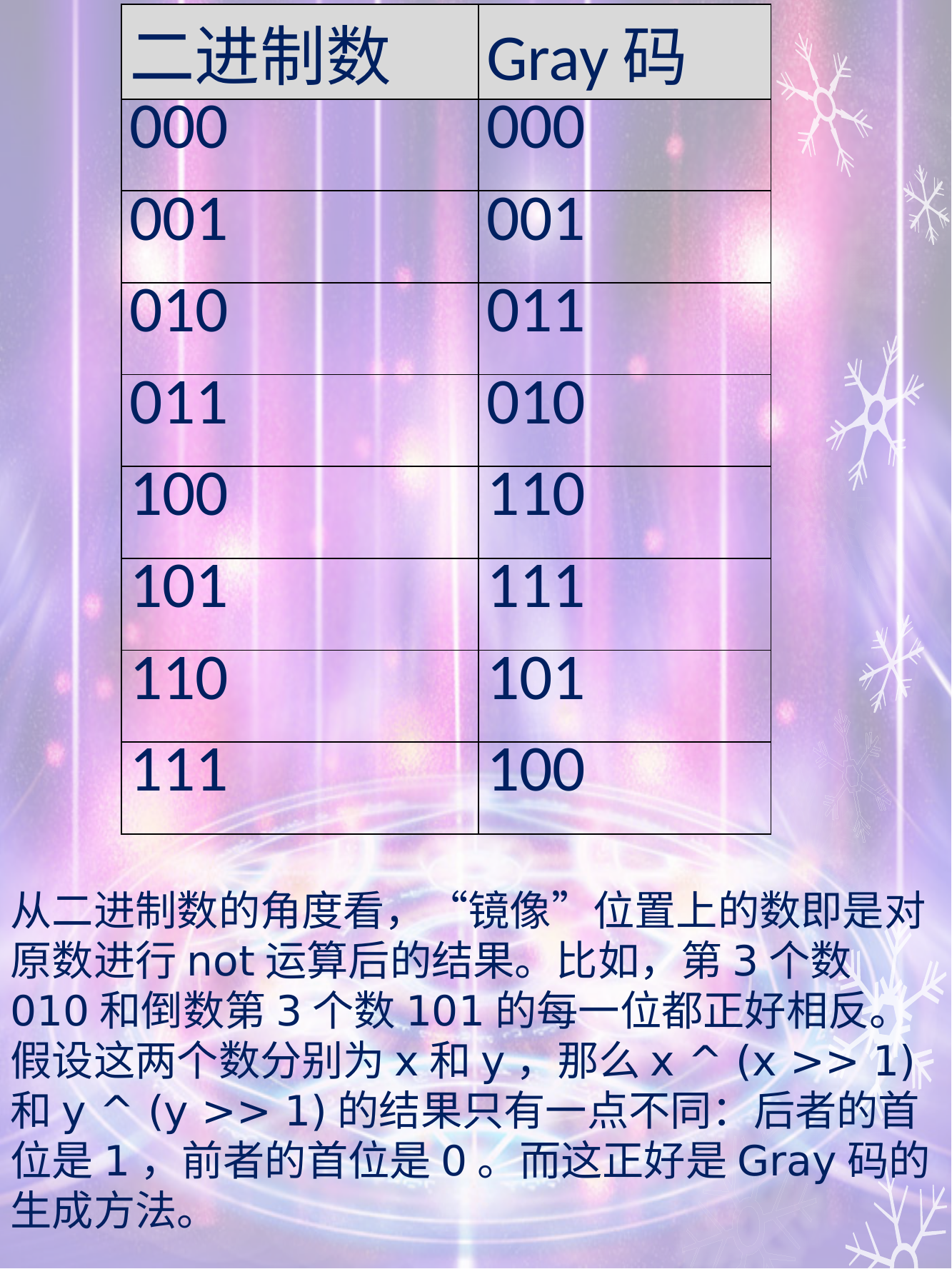

| 二进制数 | Gray码 |
| --- | --- |
| 000 | 000 |
| 001 | 001 |
| 010 | 011 |
| 011 | 010 |
| 100 | 110 |
| 101 | 111 |
| 110 | 101 |
| 111 | 100 |
从二进制数的角度看，“镜像”位置上的数即是对原数进行not运算后的结果。比如，第3个数010和倒数第3个数101的每一位都正好相反。假设这两个数分别为x和y，那么x ^ (x >> 1)和y ^ (y >> 1)的结果只有一点不同：后者的首位是1，前者的首位是0。而这正好是Gray码的生成方法。